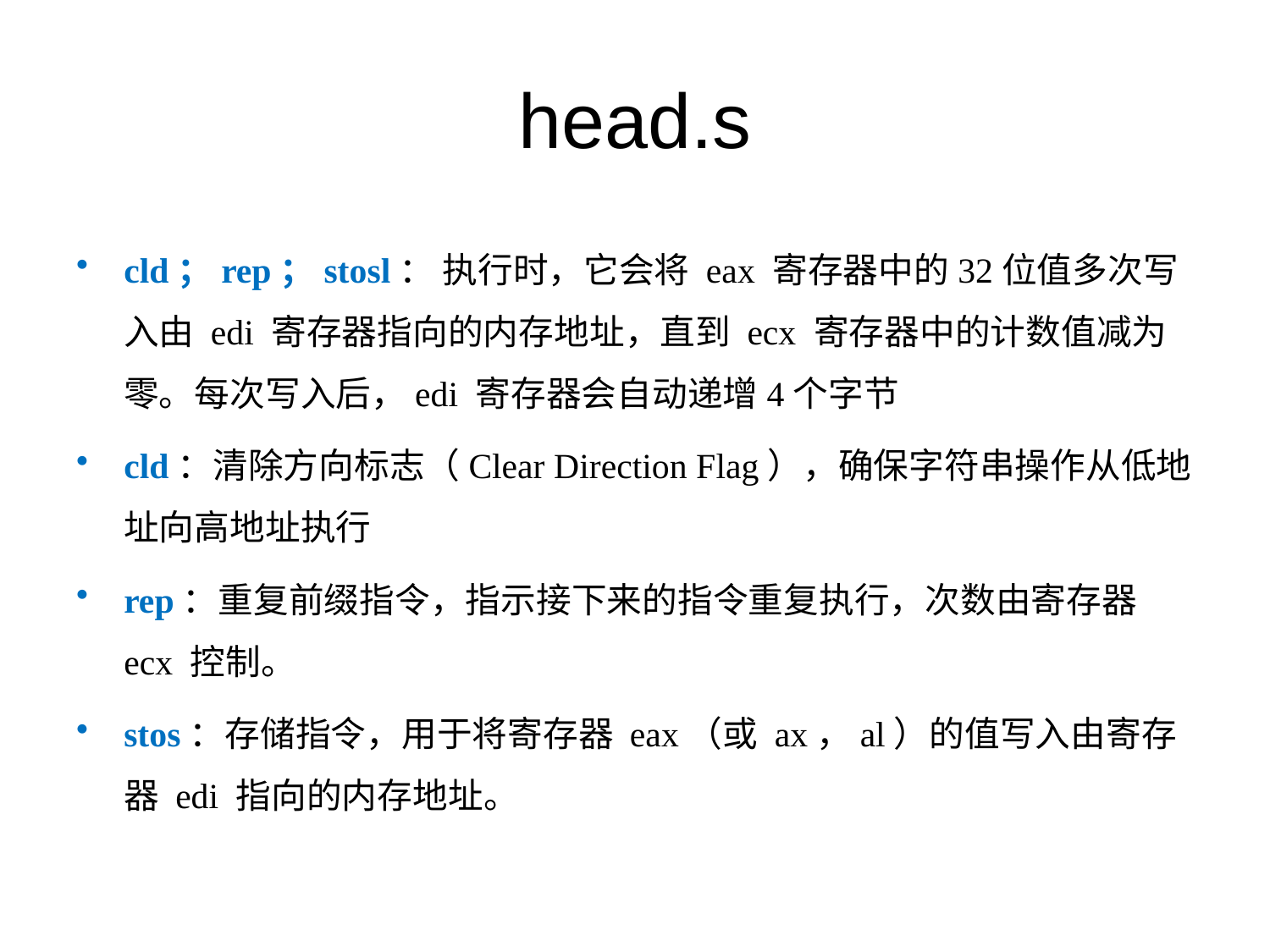

# head.s
cld；rep；stosl： 执行时，它会将 eax 寄存器中的32位值多次写入由 edi 寄存器指向的内存地址，直到 ecx 寄存器中的计数值减为零。每次写入后，edi 寄存器会自动递增4个字节
cld：清除方向标志（Clear Direction Flag），确保字符串操作从低地址向高地址执行
rep：重复前缀指令，指示接下来的指令重复执行，次数由寄存器 ecx 控制。
stos：存储指令，用于将寄存器 eax（或 ax，al）的值写入由寄存器 edi 指向的内存地址。